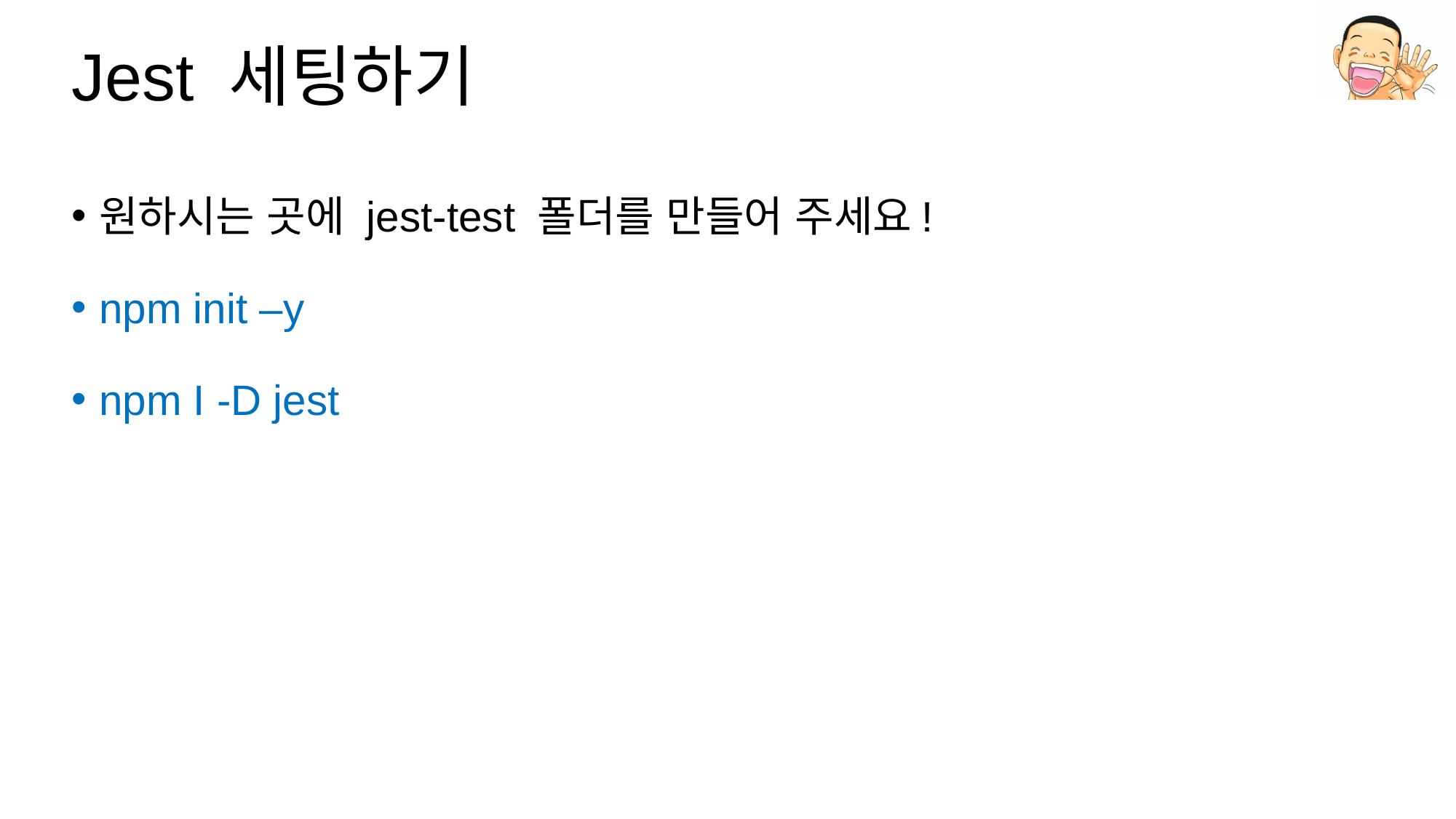

# Jest 세팅하기
원하시는 곳에 jest-test 폴더를 만들어 주세요!
npm init –y
npm I -D jest